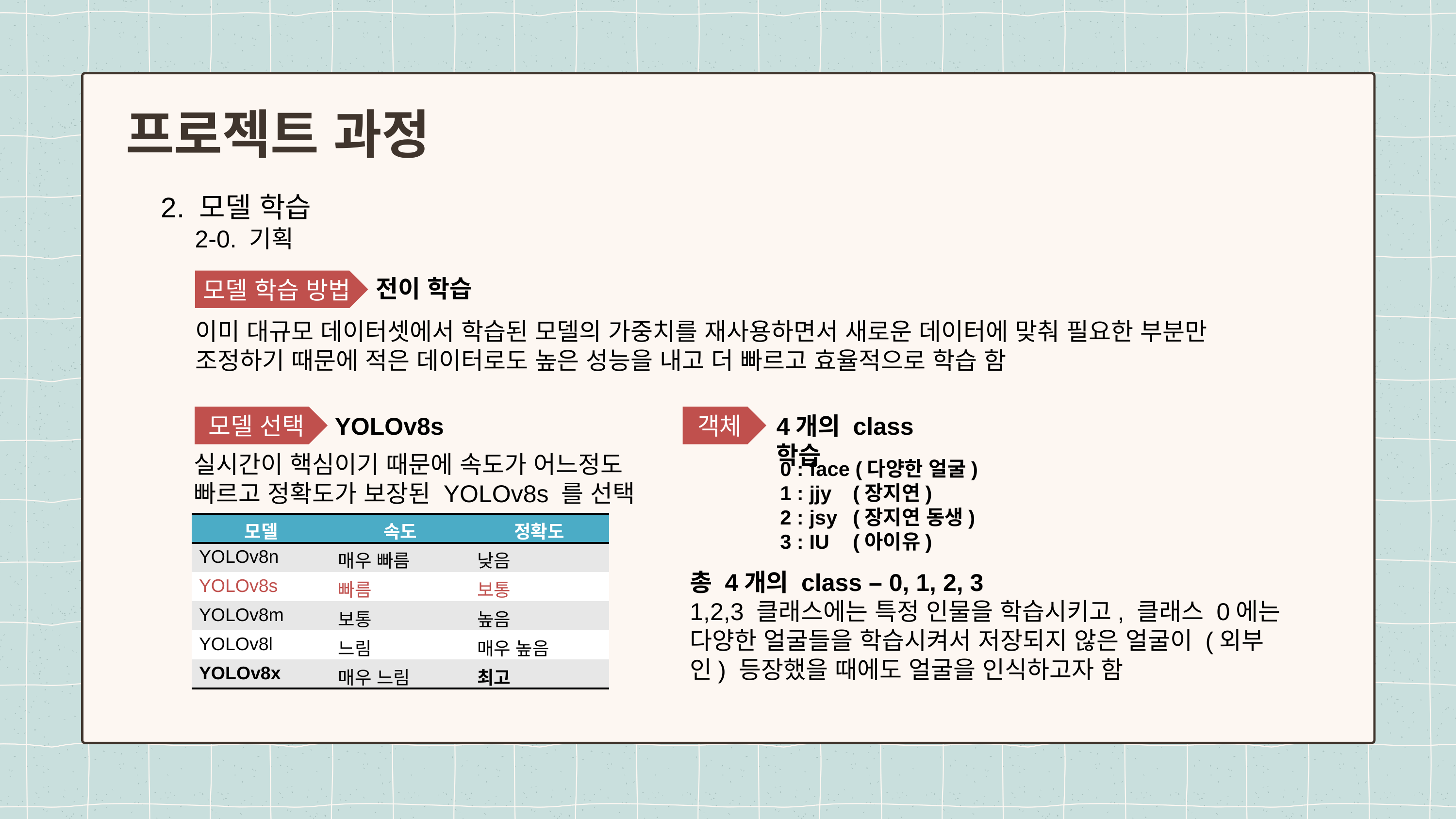

프로젝트 과정
2. 모델 학습
     2-0. 기획
전이 학습
모델 학습 방법
이미 대규모 데이터셋에서 학습된 모델의 가중치를 재사용하면서 새로운 데이터에 맞춰 필요한 부분만 조정하기 때문에 적은 데이터로도 높은 성능을 내고 더 빠르고 효율적으로 학습 함
모델 선택
YOLOv8s
객체
4개의 class 학습
실시간이 핵심이기 때문에 속도가 어느정도 빠르고 정확도가 보장된 YOLOv8s 를 선택
0 : face (다양한 얼굴)
1 : jjy	(장지연)
2 : jsy	(장지연 동생)
3 : IU	(아이유)
| 모델 | 속도 | 정확도 |
| --- | --- | --- |
| YOLOv8n | 매우 빠름 | 낮음 |
| YOLOv8s | 빠름 | 보통 |
| YOLOv8m | 보통 | 높음 |
| YOLOv8l | 느림 | 매우 높음 |
| YOLOv8x | 매우 느림 | 최고 |
총 4개의 class – 0, 1, 2, 3
1,2,3 클래스에는 특정 인물을 학습시키고, 클래스 0에는 다양한 얼굴들을 학습시켜서 저장되지 않은 얼굴이 (외부인) 등장했을 때에도 얼굴을 인식하고자 함